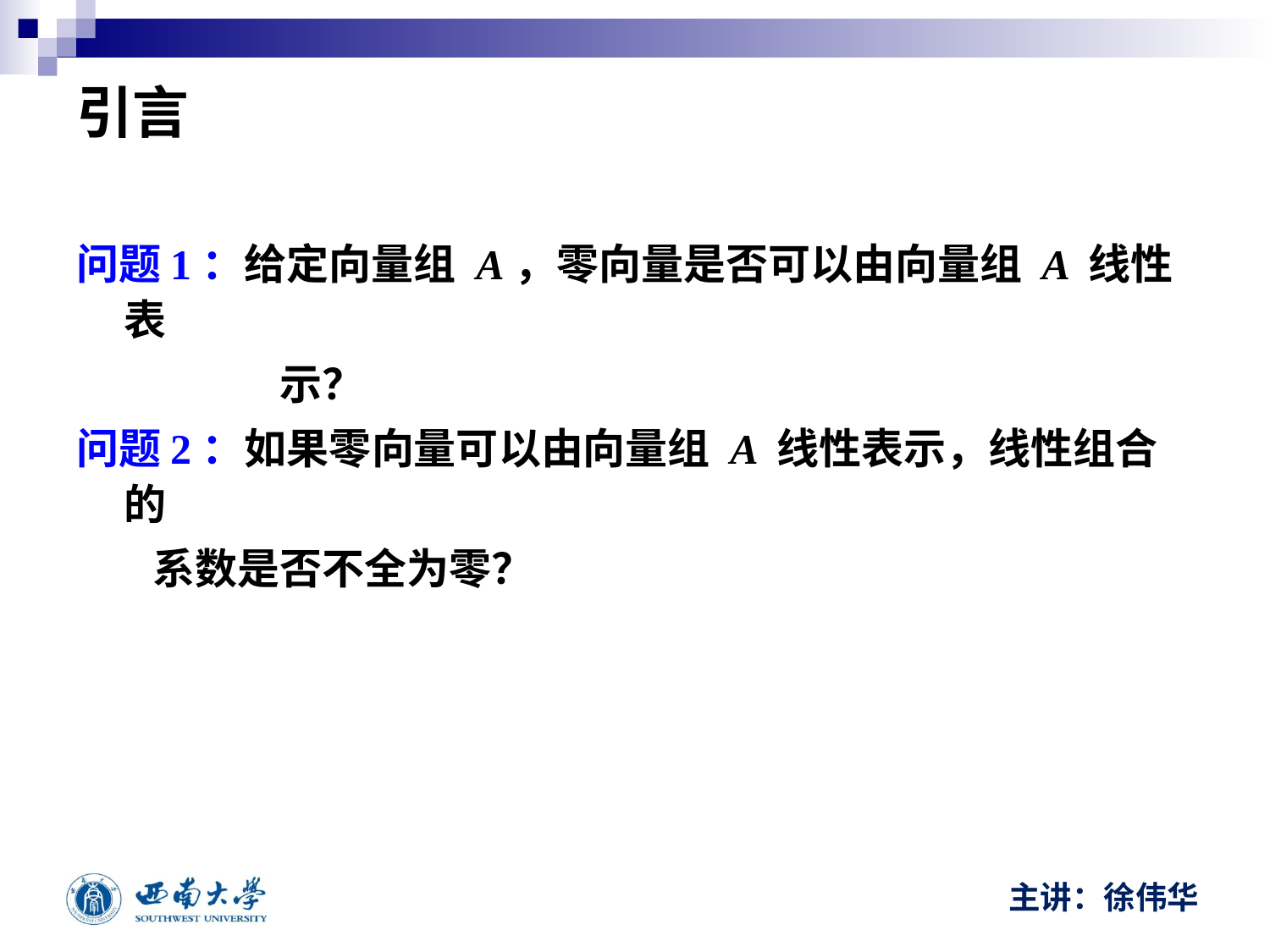

# 引言
问题1：给定向量组 A，零向量是否可以由向量组 A 线性表
		  示？
问题2：如果零向量可以由向量组 A 线性表示，线性组合的
       系数是否不全为零？